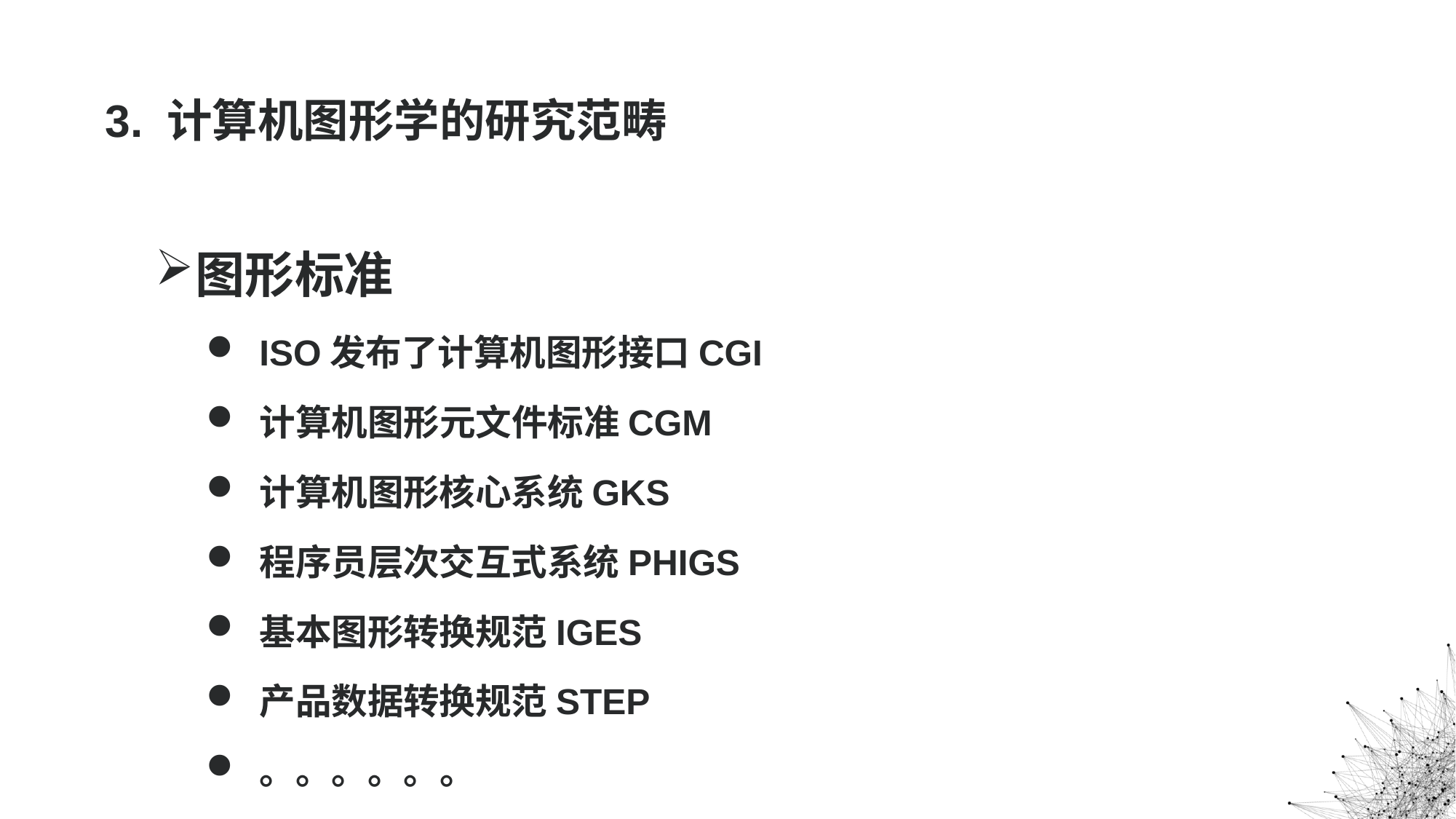

# 3. 计算机图形学的研究范畴
图形标准
ISO发布了计算机图形接口CGI
计算机图形元文件标准CGM
计算机图形核心系统GKS
程序员层次交互式系统PHIGS
基本图形转换规范IGES
产品数据转换规范STEP
。。。。。。